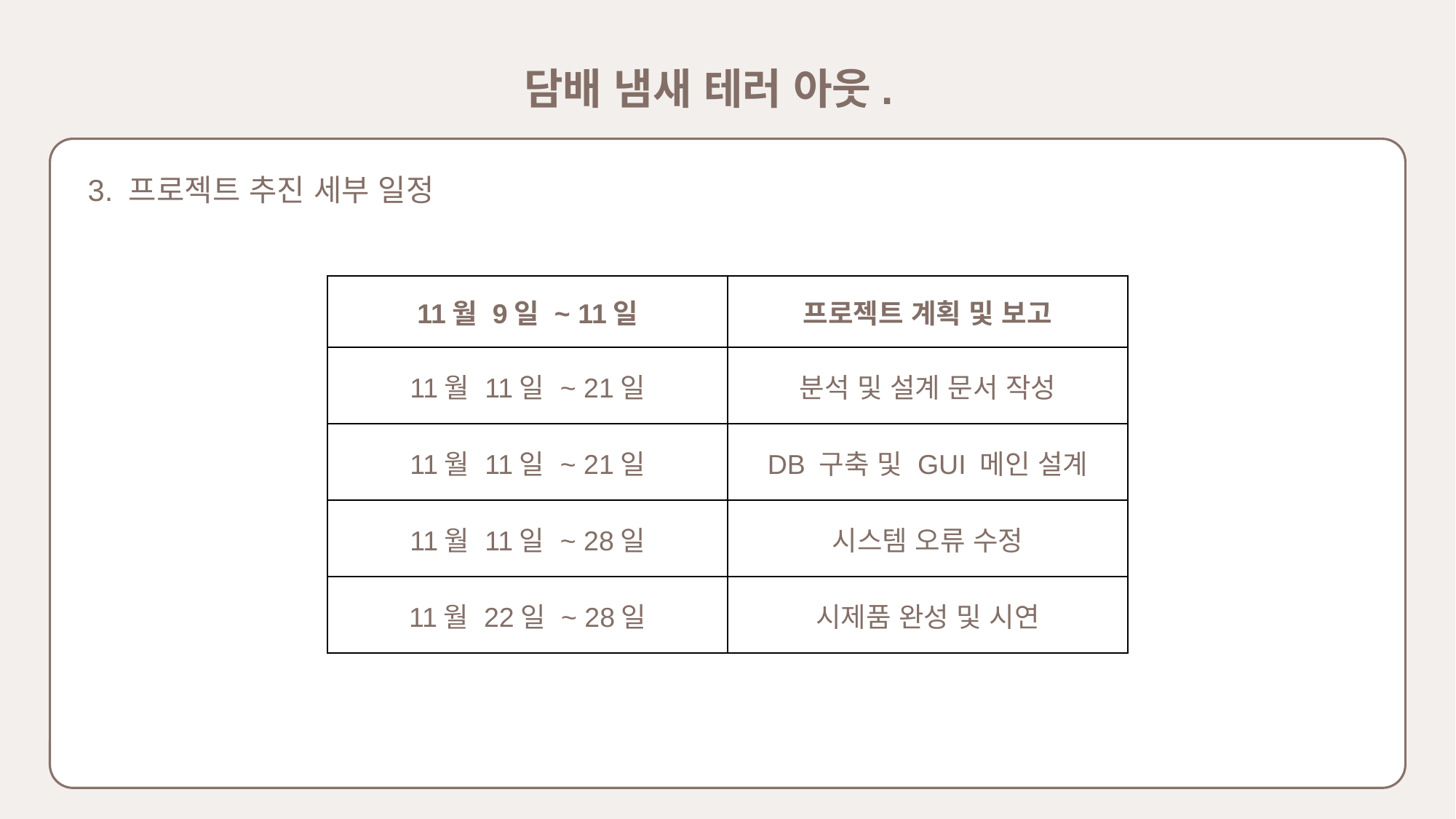

담배 냄새 테러 아웃.

3. 프로젝트 추진 세부 일정
| 11월 9일 ~ 11일 | 프로젝트 계획 및 보고 |
| --- | --- |
| 11월 11일 ~ 21일 | 분석 및 설계 문서 작성 |
| 11월 11일 ~ 21일 | DB 구축 및 GUI 메인 설계 |
| 11월 11일 ~ 28일 | 시스템 오류 수정 |
| 11월 22일 ~ 28일 | 시제품 완성 및 시연 |